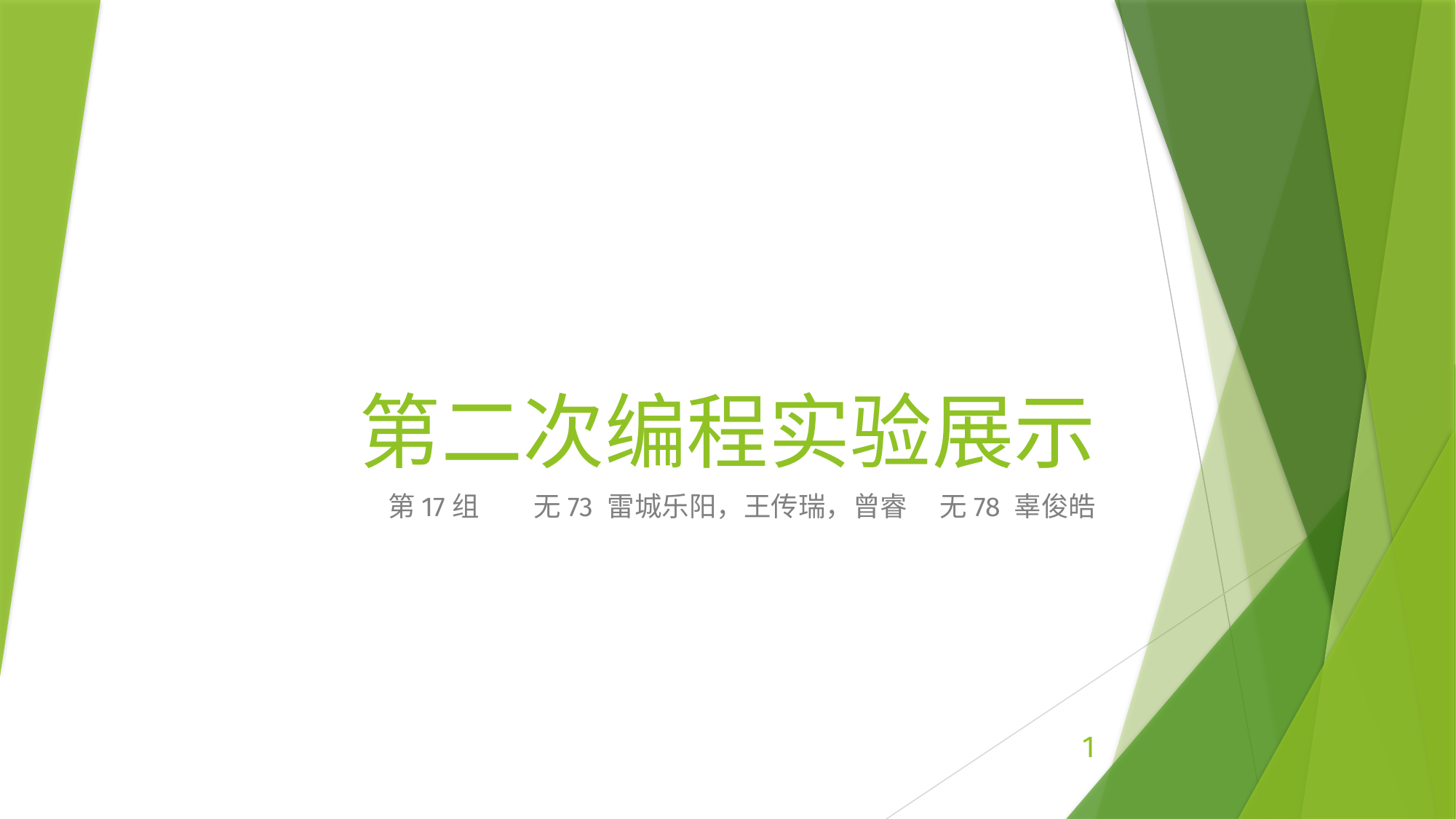

# 第二次编程实验展示
第17组	      无73 雷城乐阳，王传瑞，曾睿	 无78 辜俊皓
1